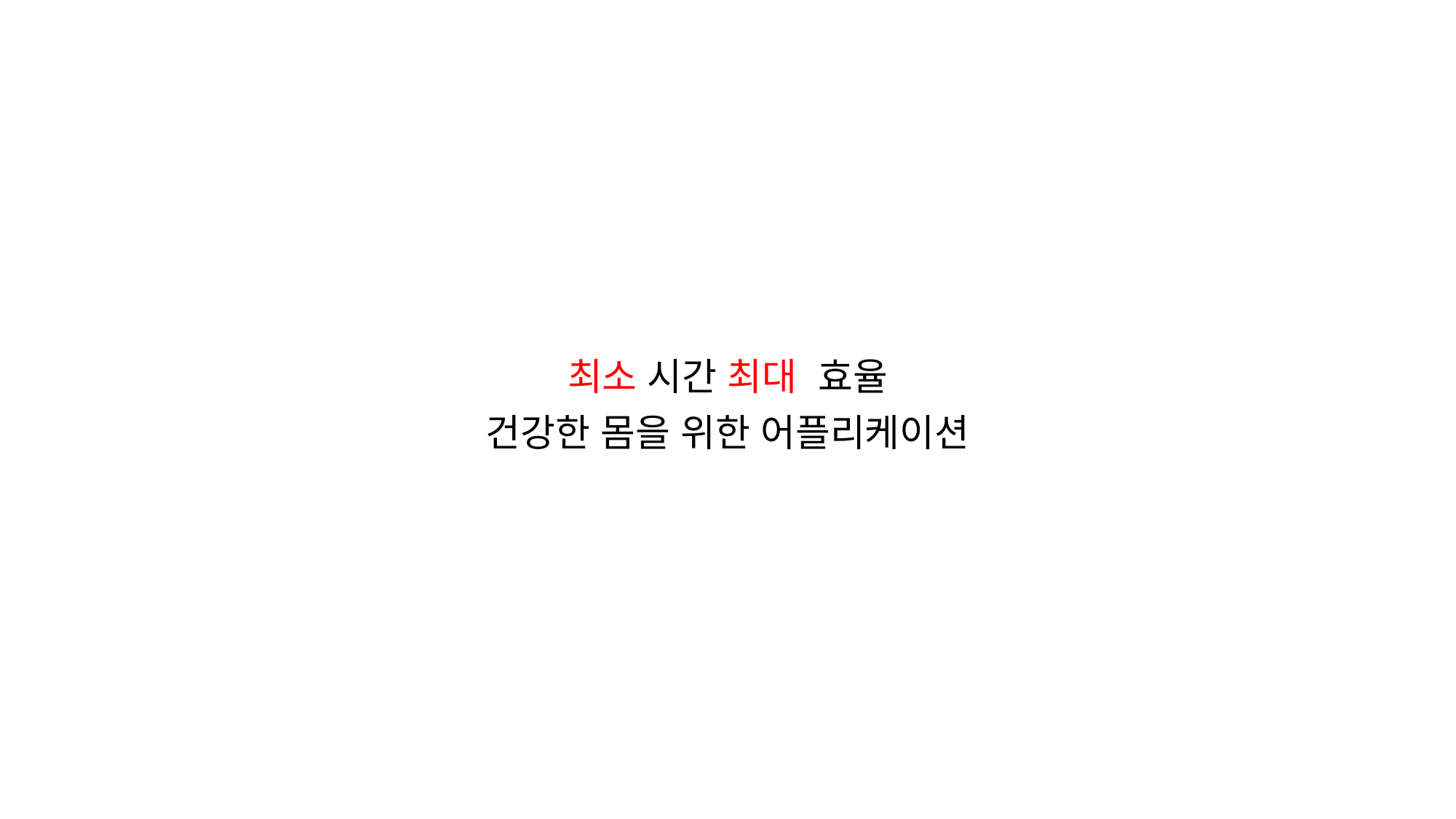

최소 시간 최대  효율
건강한 몸을 위한 어플리케이션